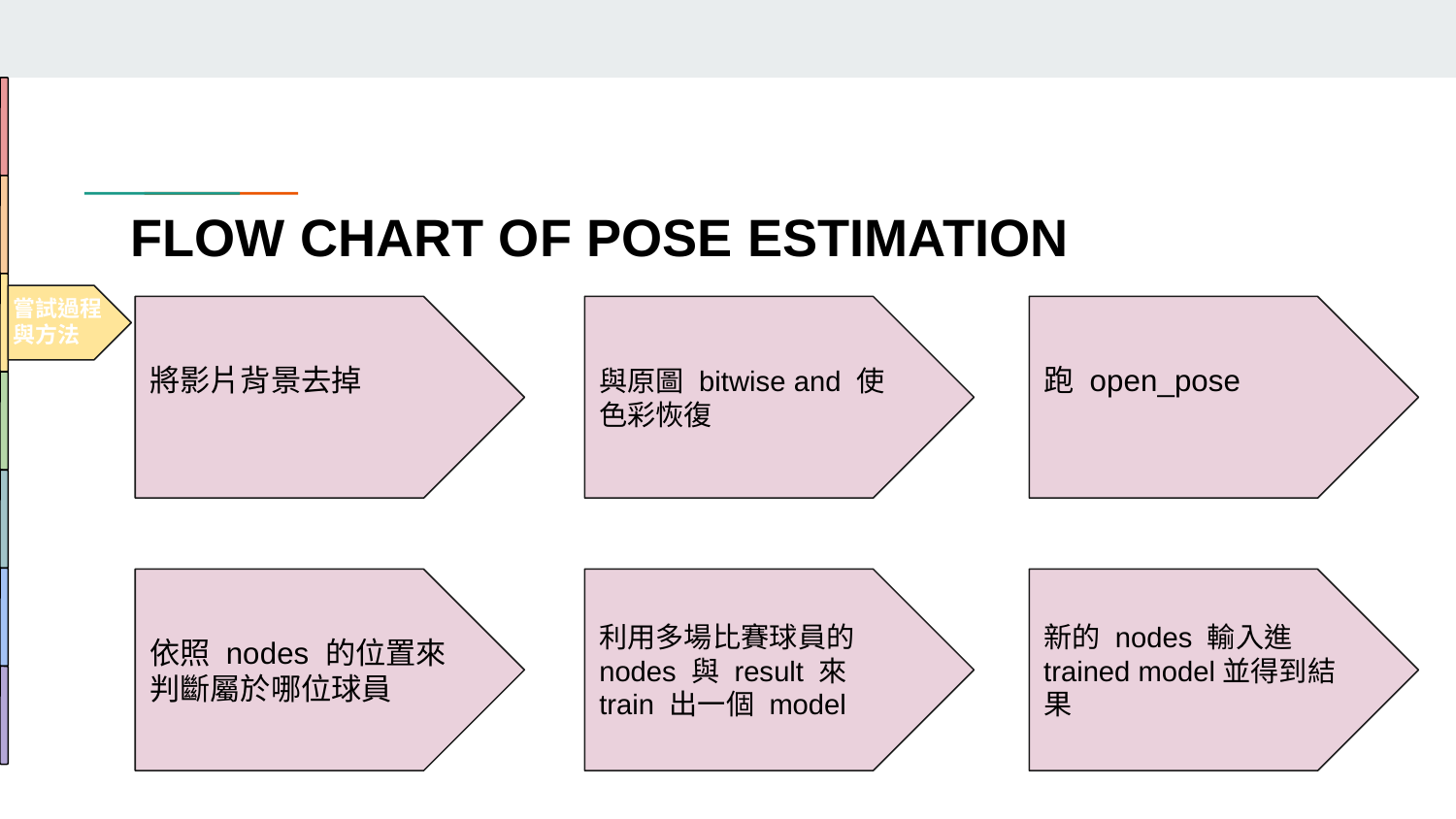

# FLOW CHART OF POSE ESTIMATION

嘗試過程與方法

將影片背景去掉

與原圖 bitwise and 使色彩恢復
跑 open_pose

依照 nodes 的位置來判斷屬於哪位球員
利用多場比賽球員的nodes 與 result 來 train 出一個 model
新的 nodes 輸入進 trained model並得到結果